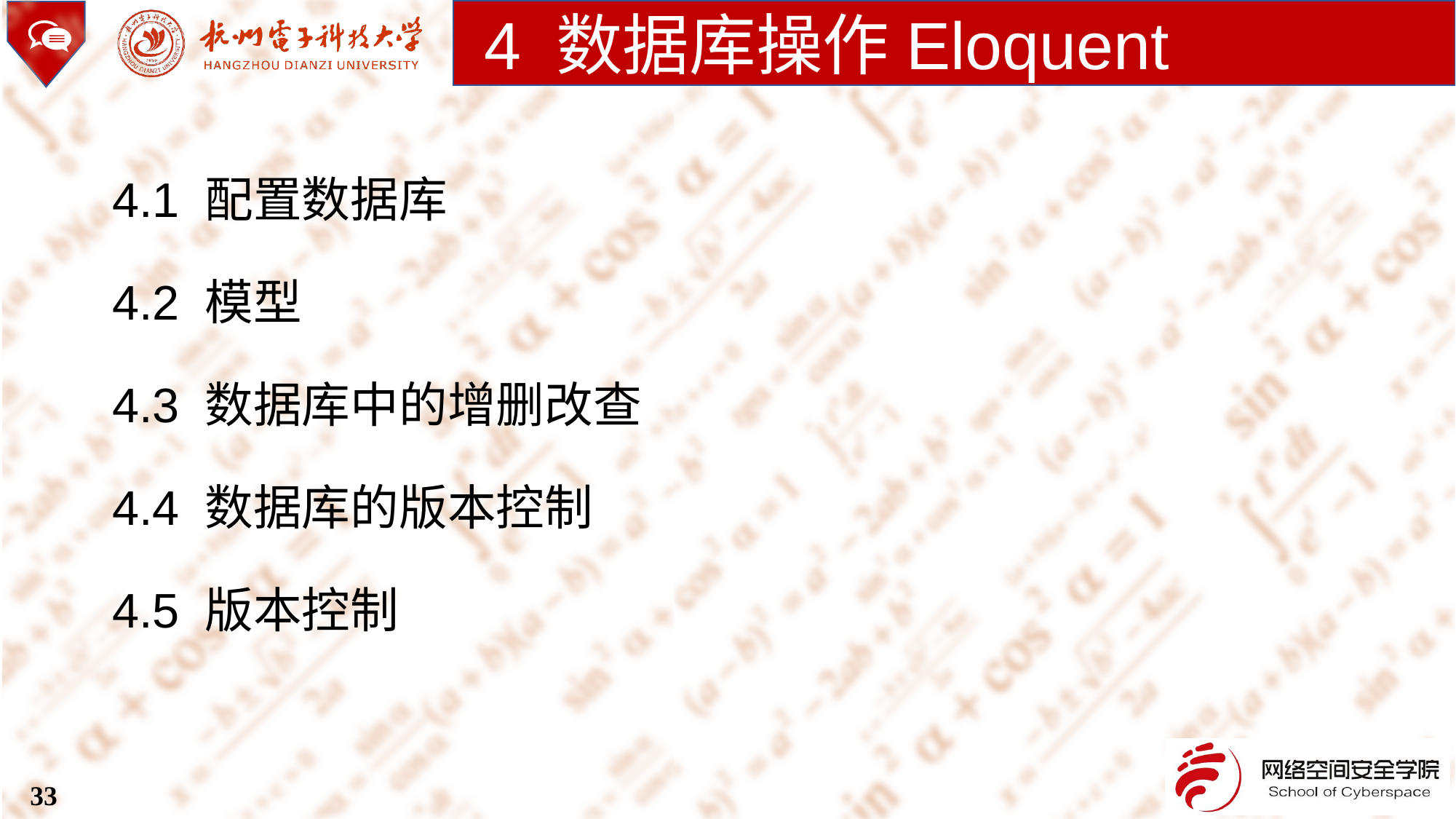

4 数据库操作Eloquent
4.1 配置数据库
4.2 模型
4.3 数据库中的增删改查
4.4 数据库的版本控制
4.5 版本控制

33